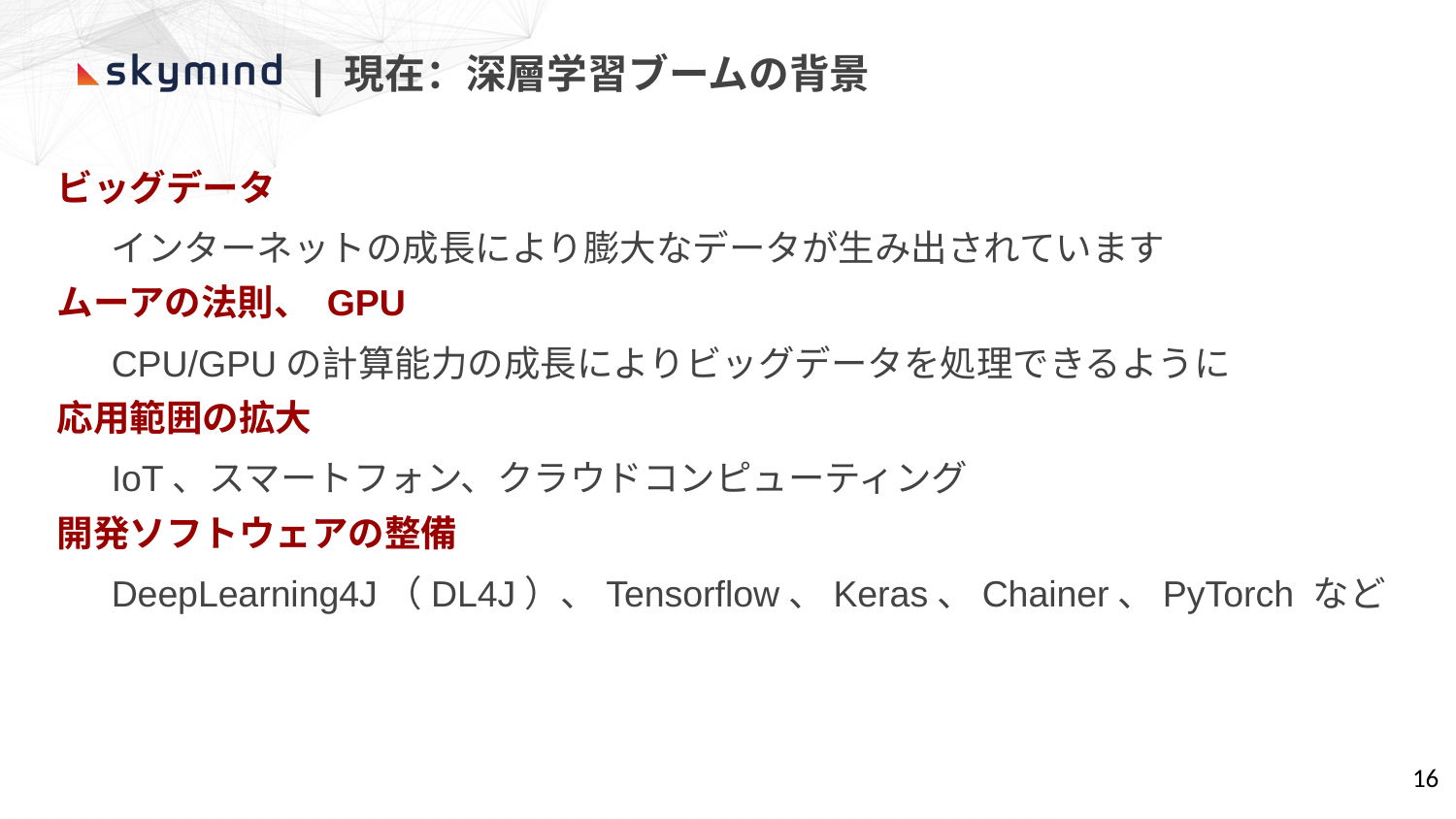

| 現在：深層学習ブームの背景
ビッグデータ
インターネットの成長により膨大なデータが生み出されています
ムーアの法則、 GPU
CPU/GPUの計算能力の成長によりビッグデータを処理できるように
応用範囲の拡大
IoT、スマートフォン、クラウドコンピューティング
開発ソフトウェアの整備
DeepLearning4J（DL4J）、Tensorflow、Keras、Chainer、PyTorch など
16